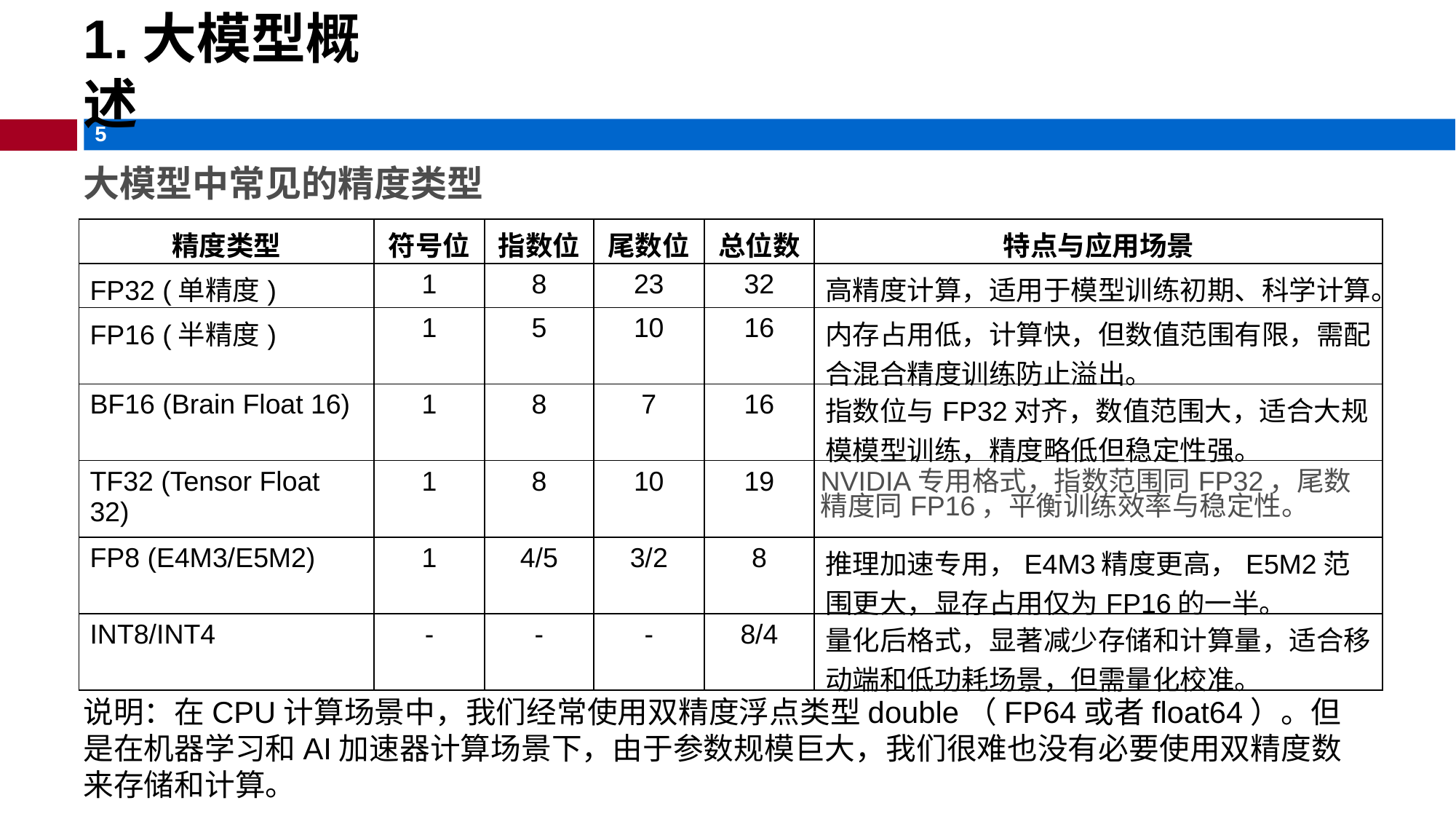

# 1.大模型概述
大模型中常见的精度类型
| 精度类型 | 符号位 | 指数位 | 尾数位 | 总位数 | 特点与应用场景 |
| --- | --- | --- | --- | --- | --- |
| FP32 (单精度) | 1 | 8 | 23 | 32 | 高精度计算，适用于模型训练初期、科学计算。 |
| FP16 (半精度) | 1 | 5 | 10 | 16 | 内存占用低，计算快，但数值范围有限，需配合混合精度训练防止溢出。 |
| BF16 (Brain Float 16) | 1 | 8 | 7 | 16 | 指数位与FP32对齐，数值范围大，适合大规模模型训练，精度略低但稳定性强。 |
| TF32 (Tensor Float 32) | 1 | 8 | 10 | 19 | NVIDIA专用格式，指数范围同FP32，尾数精度同FP16，平衡训练效率与稳定性。 |
| FP8 (E4M3/E5M2) | 1 | 4/5 | 3/2 | 8 | 推理加速专用，E4M3精度更高，E5M2范围更大，显存占用仅为FP16的一半。 |
| INT8/INT4 | - | - | - | 8/4 | 量化后格式，显著减少存储和计算量，适合移动端和低功耗场景，但需量化校准。 |
说明：在CPU计算场景中，我们经常使用双精度浮点类型double（FP64或者float64）。但是在机器学习和AI加速器计算场景下，由于参数规模巨大，我们很难也没有必要使用双精度数来存储和计算。